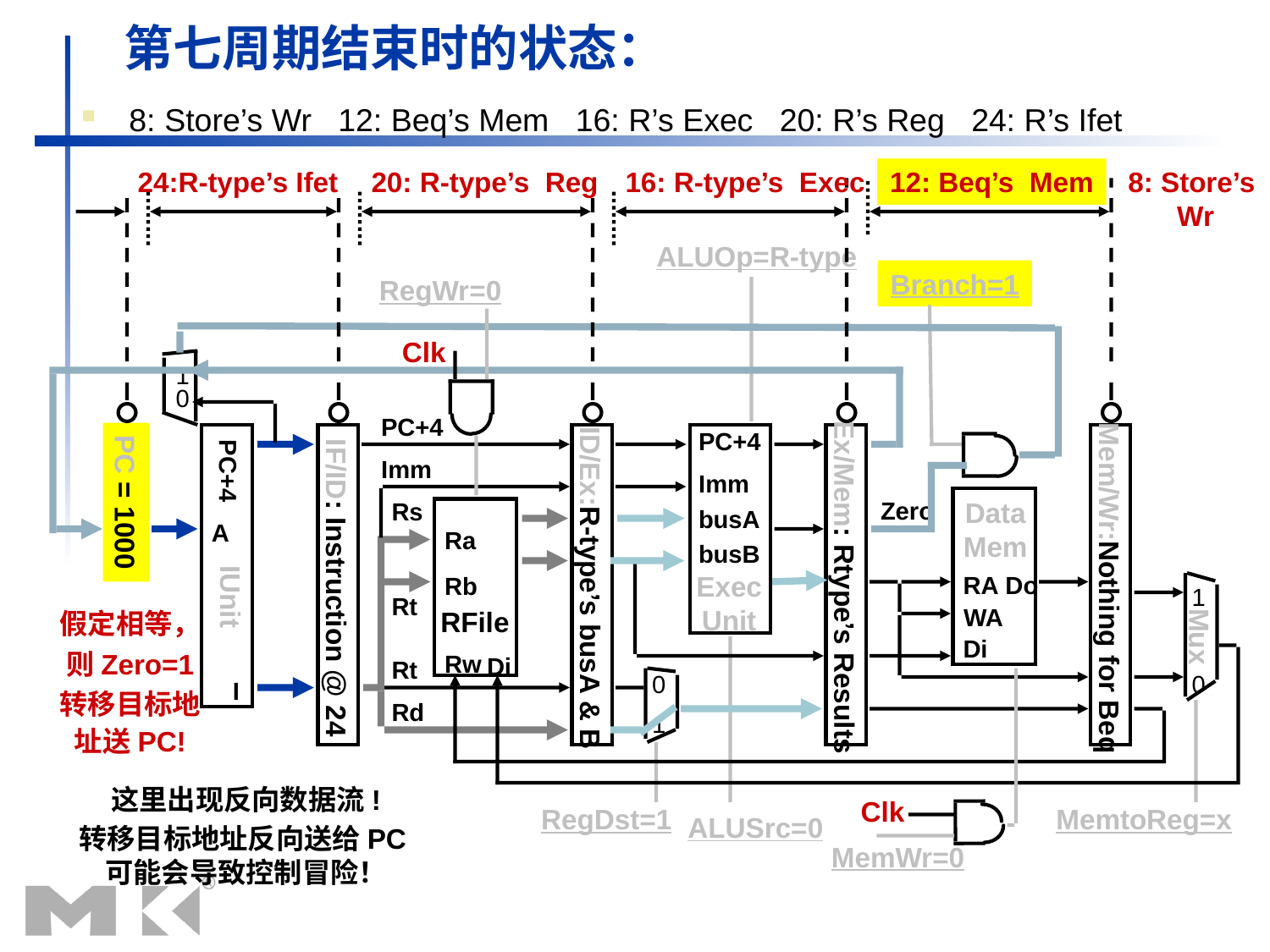

# 第七周期结束时的状态：
8: Store’s Wr   12: Beq’s Mem   16: R’s Exec   20: R’s Reg   24: R’s Ifet
24:R-type’s Ifet
20: R-type’s  Reg
16: R-type’s  Exec
12: Beq’s  Mem
8: Store’s  Wr

ALUOp=R-type
Branch=1
RegWr=0

Clk

1

0

PC+4
PC+4

Imm
PC+4

Imm
PC = 1000

Zero
Data
Mem
Rs
busA

A

Ra

busB

Exec
Unit
RA
Do
Rb
Ex/Mem: Rtype’s Results
IF/ID: Instruction @ 24
ID/Ex:R-type’s busA & B
Mem/Wr:Nothing for Beq

1

Mux
0

IUnit

Rt

WA
假定相等，
则Zero=1
转移目标地址送PC!
RFile

Di

Rw
Di

Rt

0

I

Rd

1

这里出现反向数据流!
转移目标地址反向送给PC可能会导致控制冒险！

Clk
RegDst=1
MemtoReg=x

ALUSrc=0

MemWr=0